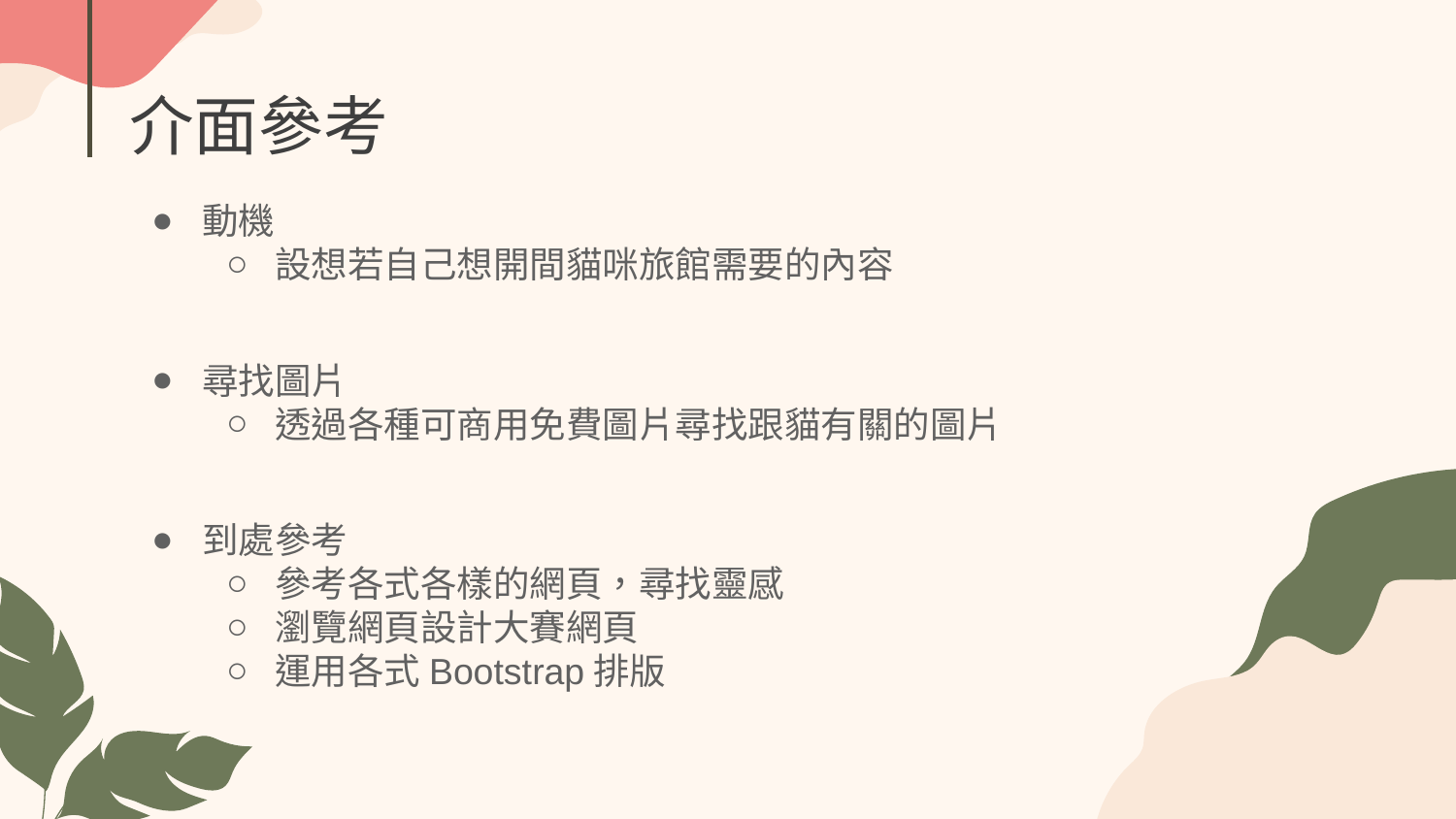

# 介面參考
動機
設想若自己想開間貓咪旅館需要的內容

尋找圖片
透過各種可商用免費圖片尋找跟貓有關的圖片

到處參考
參考各式各樣的網頁，尋找靈感
瀏覽網頁設計大賽網頁
運用各式Bootstrap排版